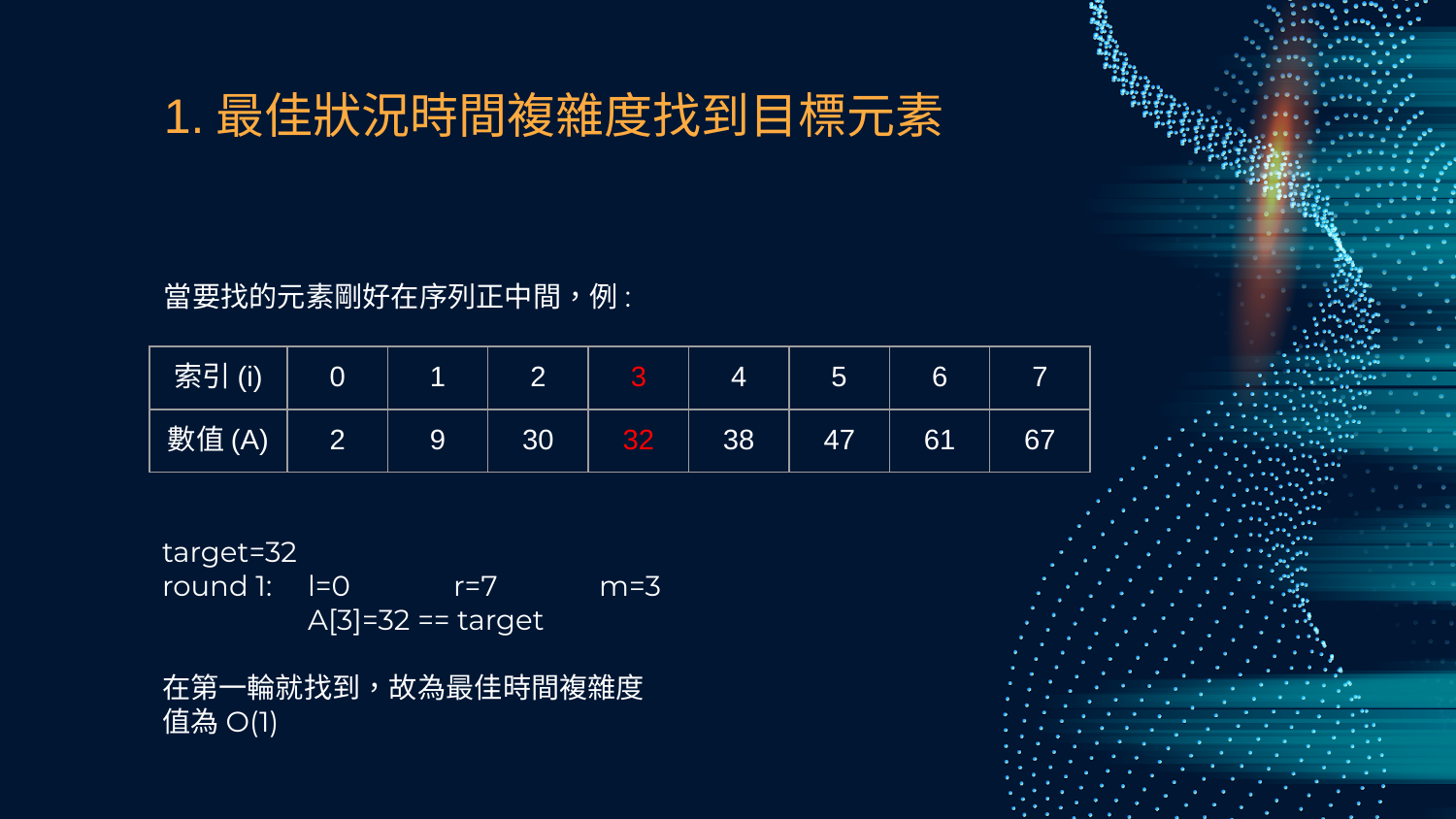

# 1.最佳狀況時間複雜度找到目標元素
當要找的元素剛好在序列正中間，例:
| 索引(i) | 0 | 1 | 2 | 3 | 4 | 5 | 6 | 7 |
| --- | --- | --- | --- | --- | --- | --- | --- | --- |
| 數值(A) | 2 | 9 | 30 | 32 | 38 | 47 | 61 | 67 |
target=32
round 1: 	l=0	r=7	m=3
	A[3]=32 == target

在第一輪就找到，故為最佳時間複雜度
值為O(1)